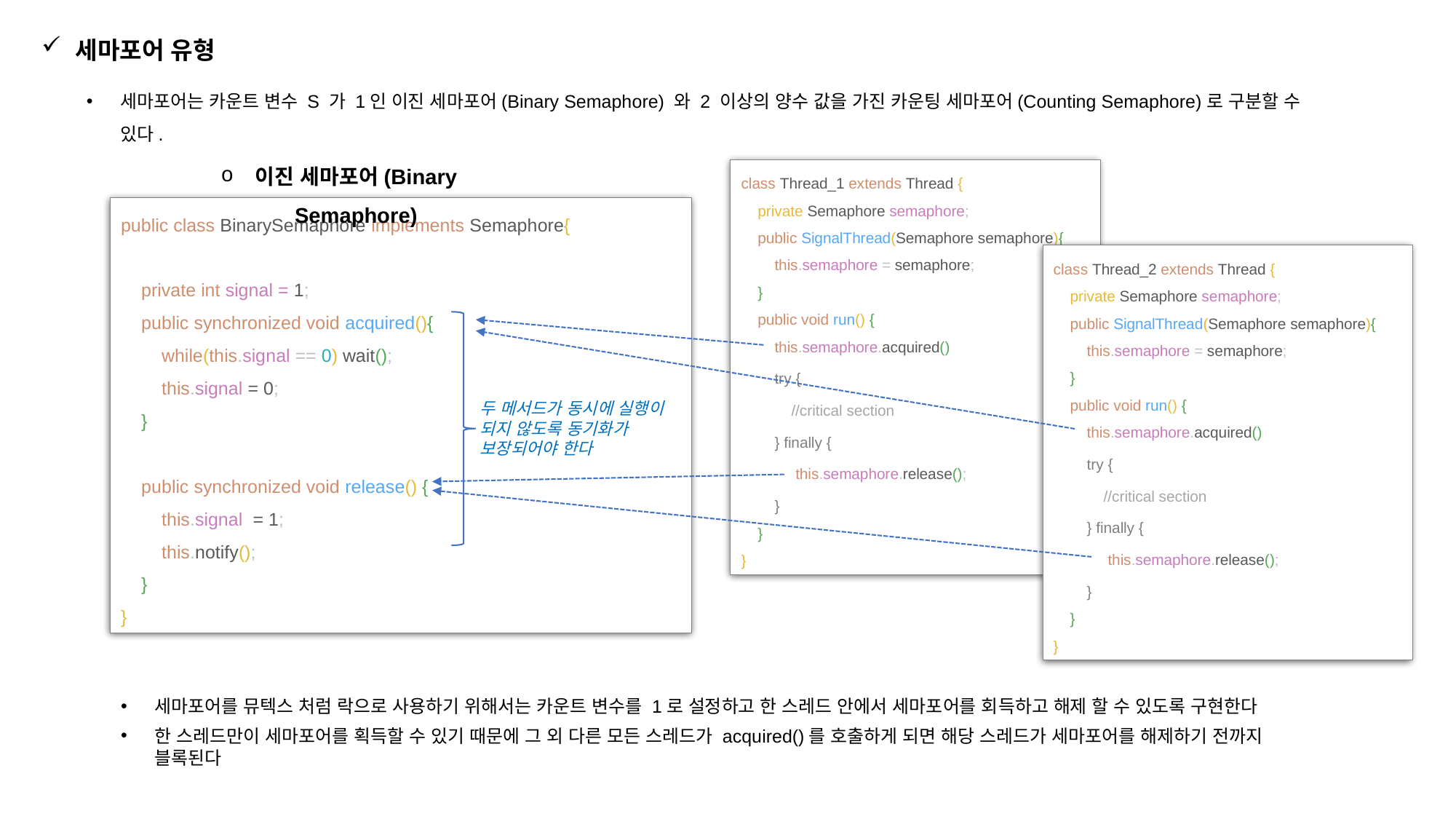

세마포어 유형
세마포어는 카운트 변수 S 가 1인 이진 세마포어(Binary Semaphore) 와 2 이상의 양수 값을 가진 카운팅 세마포어(Counting Semaphore)로 구분할 수 있다.
이진 세마포어(Binary Semaphore)
class Thread_1 extends Thread {
    private Semaphore semaphore;
    public SignalThread(Semaphore semaphore){
        this.semaphore = semaphore;
    }
    public void run() {
        this.semaphore.acquired()
        try {
            //critical section
        } finally {
             this.semaphore.release();
        }
    }
}
public class BinarySemaphore implements Semaphore{
    private int signal = 1;
    public synchronized void acquired(){
        while(this.signal == 0) wait();
        this.signal = 0;
    }
    public synchronized void release() {
        this.signal  = 1;
        this.notify();
    }
}
class Thread_2 extends Thread {
    private Semaphore semaphore;
    public SignalThread(Semaphore semaphore){
        this.semaphore = semaphore;
    }
    public void run() {
        this.semaphore.acquired()
        try {
            //critical section
        } finally {
             this.semaphore.release();
        }
    }
}

두 메서드가 동시에 실행이 되지 않도록 동기화가 보장되어야 한다
세마포어를 뮤텍스 처럼 락으로 사용하기 위해서는 카운트 변수를 1로 설정하고 한 스레드 안에서 세마포어를 회득하고 해제 할 수 있도록 구현한다
한 스레드만이 세마포어를 획득할 수 있기 때문에 그 외 다른 모든 스레드가 acquired()를 호출하게 되면 해당 스레드가 세마포어를 해제하기 전까지 블록된다